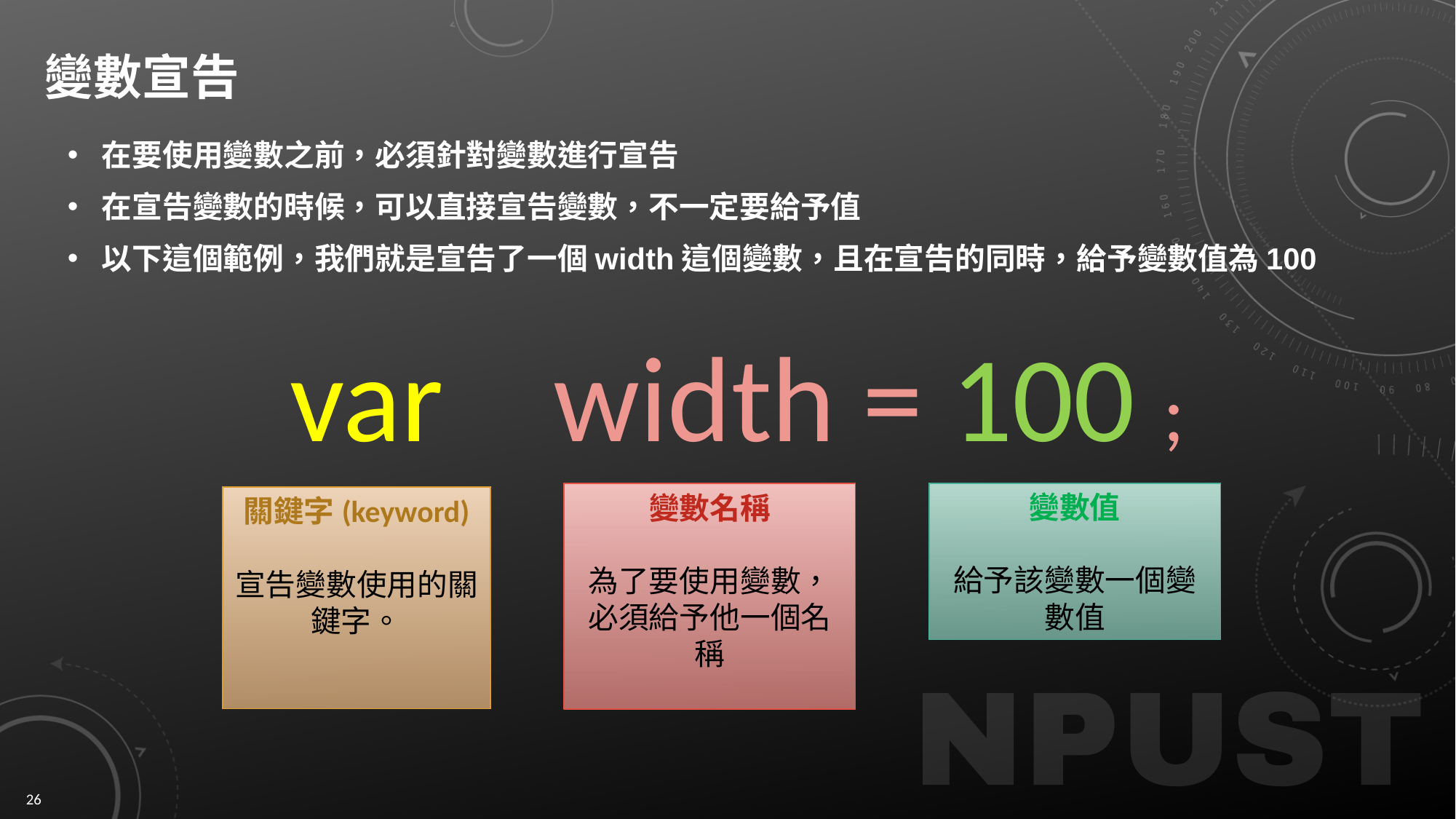

# 變數宣告
在要使用變數之前，必須針對變數進行宣告
在宣告變數的時候，可以直接宣告變數，不一定要給予值
以下這個範例，我們就是宣告了一個width這個變數，且在宣告的同時，給予變數值為100
var    width = 100 ;
變數名稱

為了要使用變數，必須給予他一個名稱

變數值

給予該變數一個變數值
關鍵字(keyword)

宣告變數使用的關鍵字。